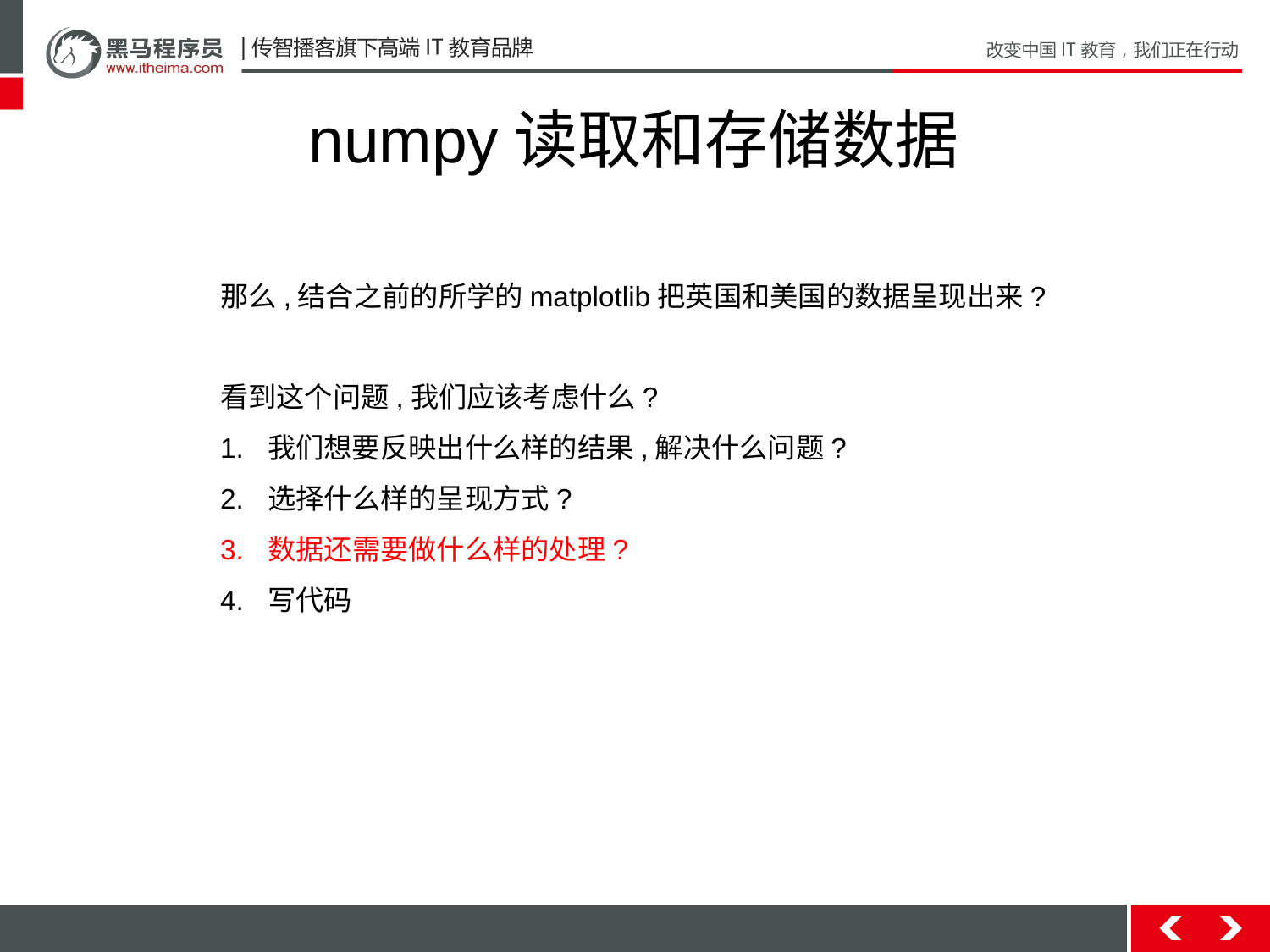

# numpy读取和存储数据
那么,结合之前的所学的matplotlib把英国和美国的数据呈现出来?

看到这个问题,我们应该考虑什么?
我们想要反映出什么样的结果,解决什么问题?
选择什么样的呈现方式?
数据还需要做什么样的处理?
写代码